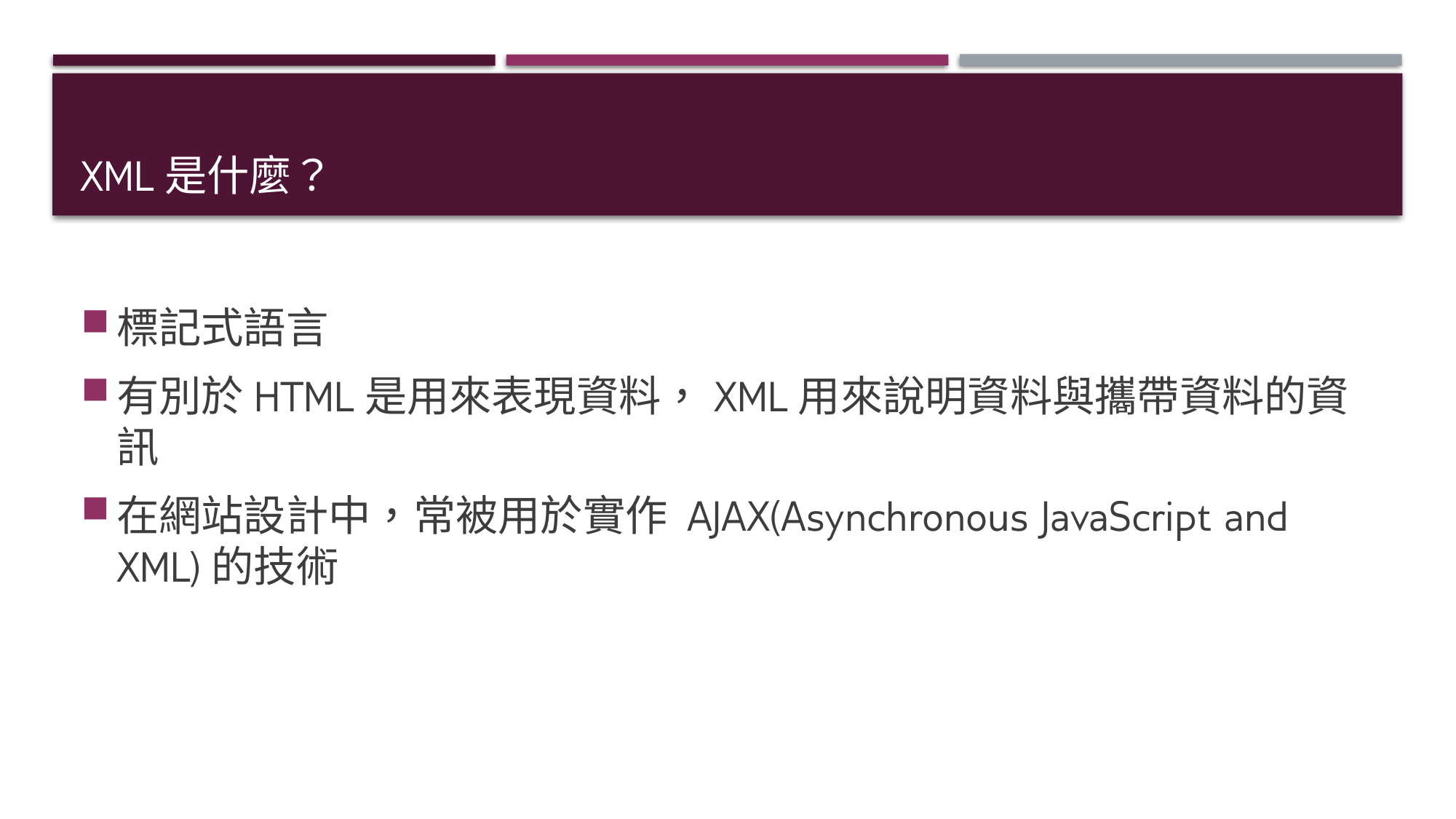

# XML是什麼？
標記式語言
有別於HTML是用來表現資料，XML用來說明資料與攜帶資料的資訊
在網站設計中，常被用於實作 AJAX(Asynchronous JavaScript and XML)的技術